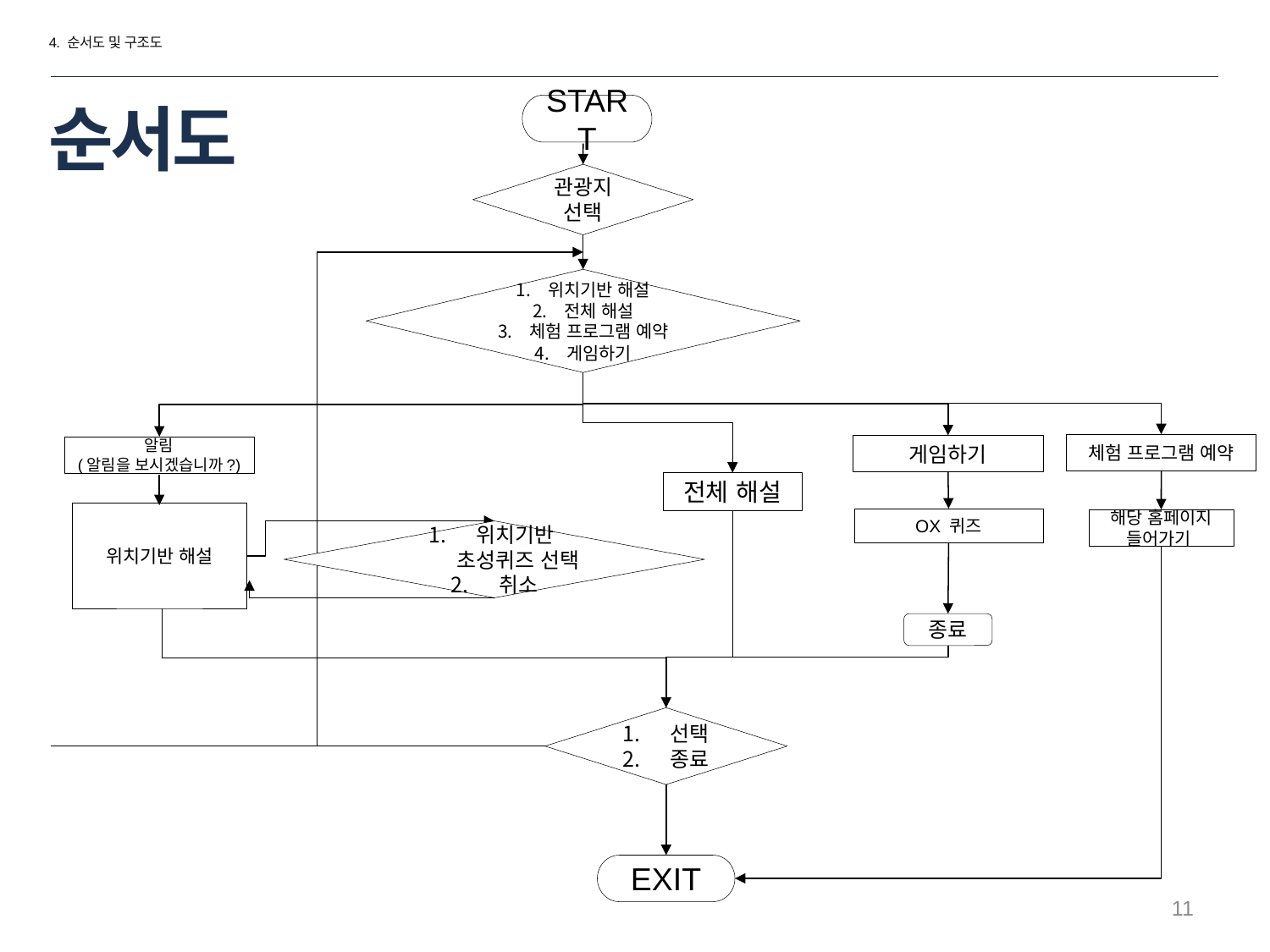

4. 순서도 및 구조도
START
관광지 선택
위치기반 해설
전체 해설
체험 프로그램 예약
게임하기
체험 프로그램 예약
체험 프로그램 예약
게임하기
알림
(알림을 보시겠습니까?)
전체 해설
위치기반 해설
OX 퀴즈
해당 홈페이지 들어가기
종료
선택
종료
EXIT
# 순서도
위치기반
초성퀴즈 선택
취소
11